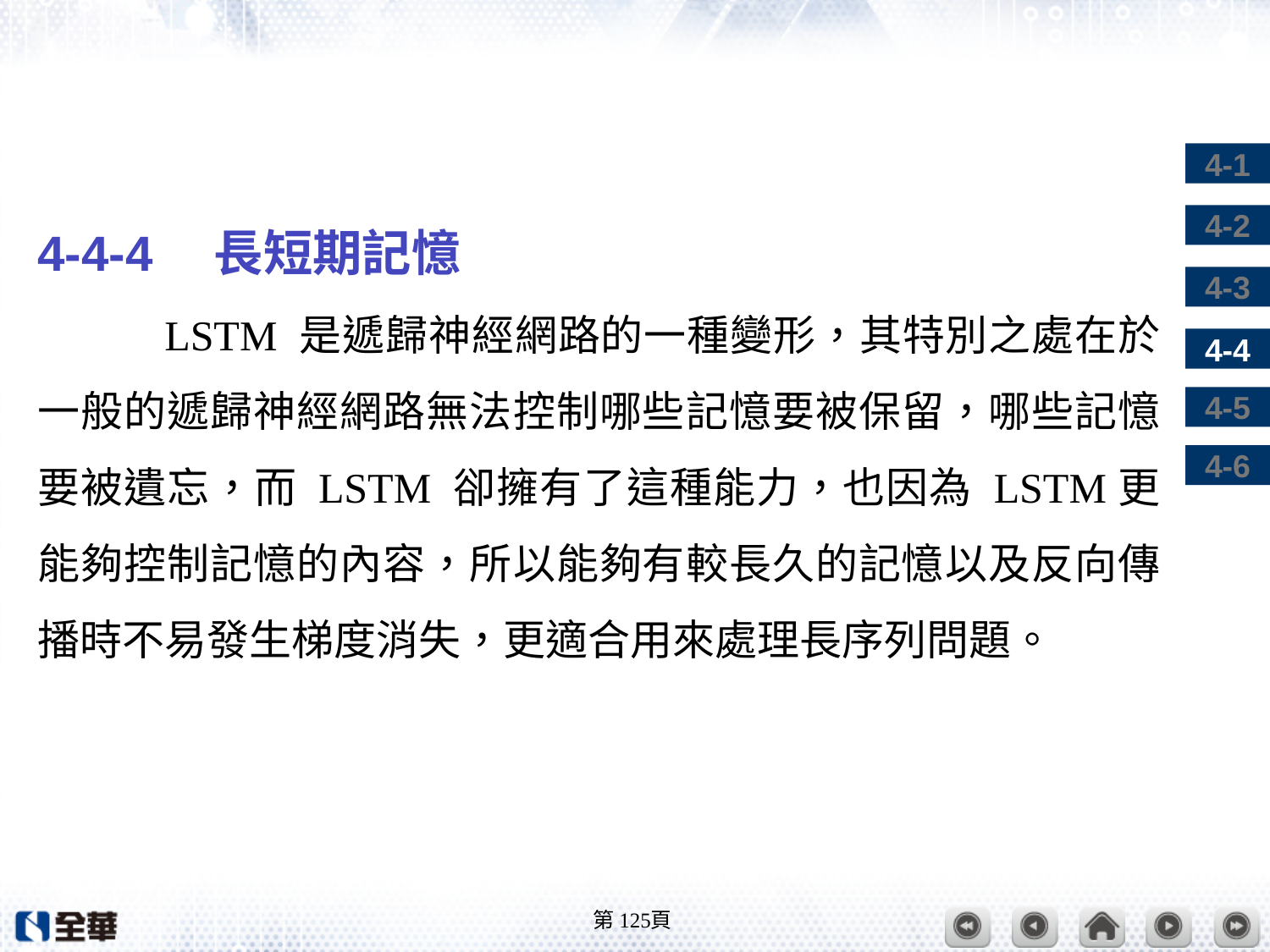

#
4-4-4　長短期記憶
	LSTM 是遞歸神經網路的一種變形，其特別之處在於一般的遞歸神經網路無法控制哪些記憶要被保留，哪些記憶要被遺忘，而 LSTM 卻擁有了這種能力，也因為 LSTM更能夠控制記憶的內容，所以能夠有較長久的記憶以及反向傳播時不易發生梯度消失，更適合用來處理長序列問題。